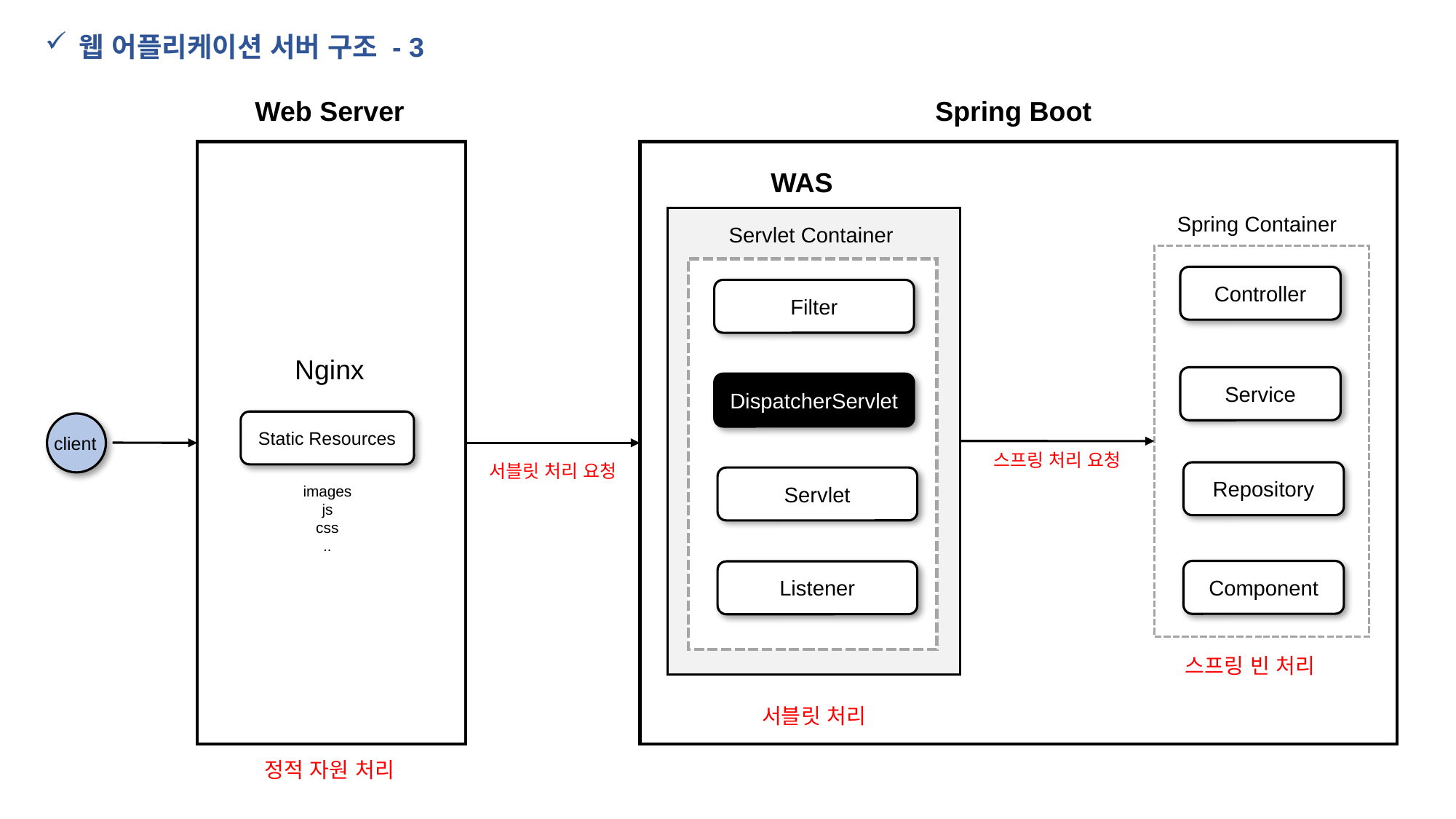

웹 어플리케이션 서버 구조 - 3
Web Server
Spring Boot

WAS
Spring Container

Servlet Container

Controller
Filter
Nginx
Service
DispatcherServlet
Static Resources

client
스프링 처리 요청
서블릿 처리 요청
Repository
Servlet
images
js
css
..
Component
Listener
스프링 빈 처리
서블릿 처리
정적 자원 처리